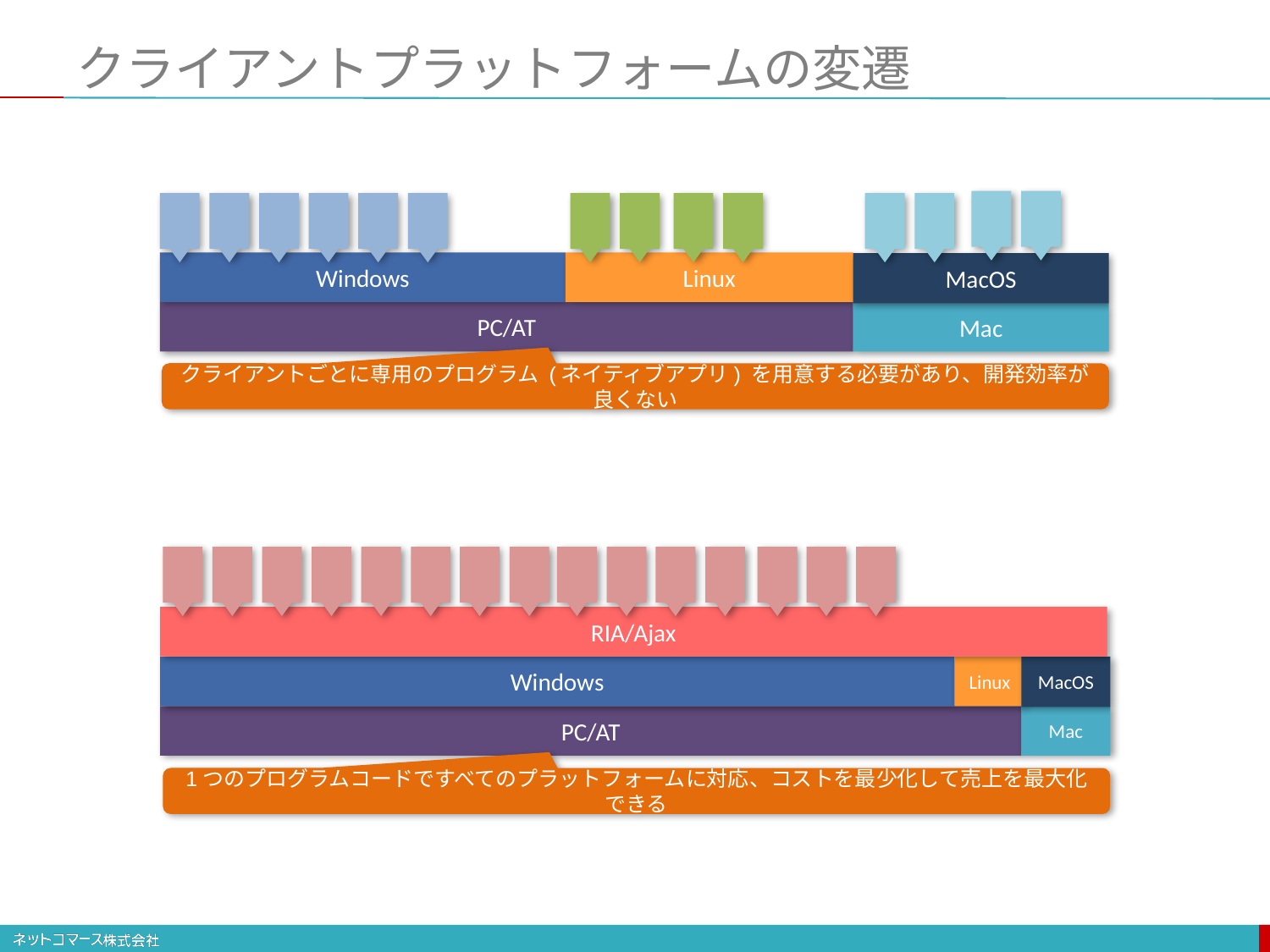

# クライアントプラットフォームの変遷

Windows
Linux
MacOS
PC/AT
Mac
クライアントごとに専用のプログラム (ネイティブアプリ) を用意する必要があり、開発効率が良くない

RIA/Ajax
Windows
Linux
MacOS
PC/AT
Mac
1つのプログラムコードですべてのプラットフォームに対応、コストを最少化して売上を最大化できる